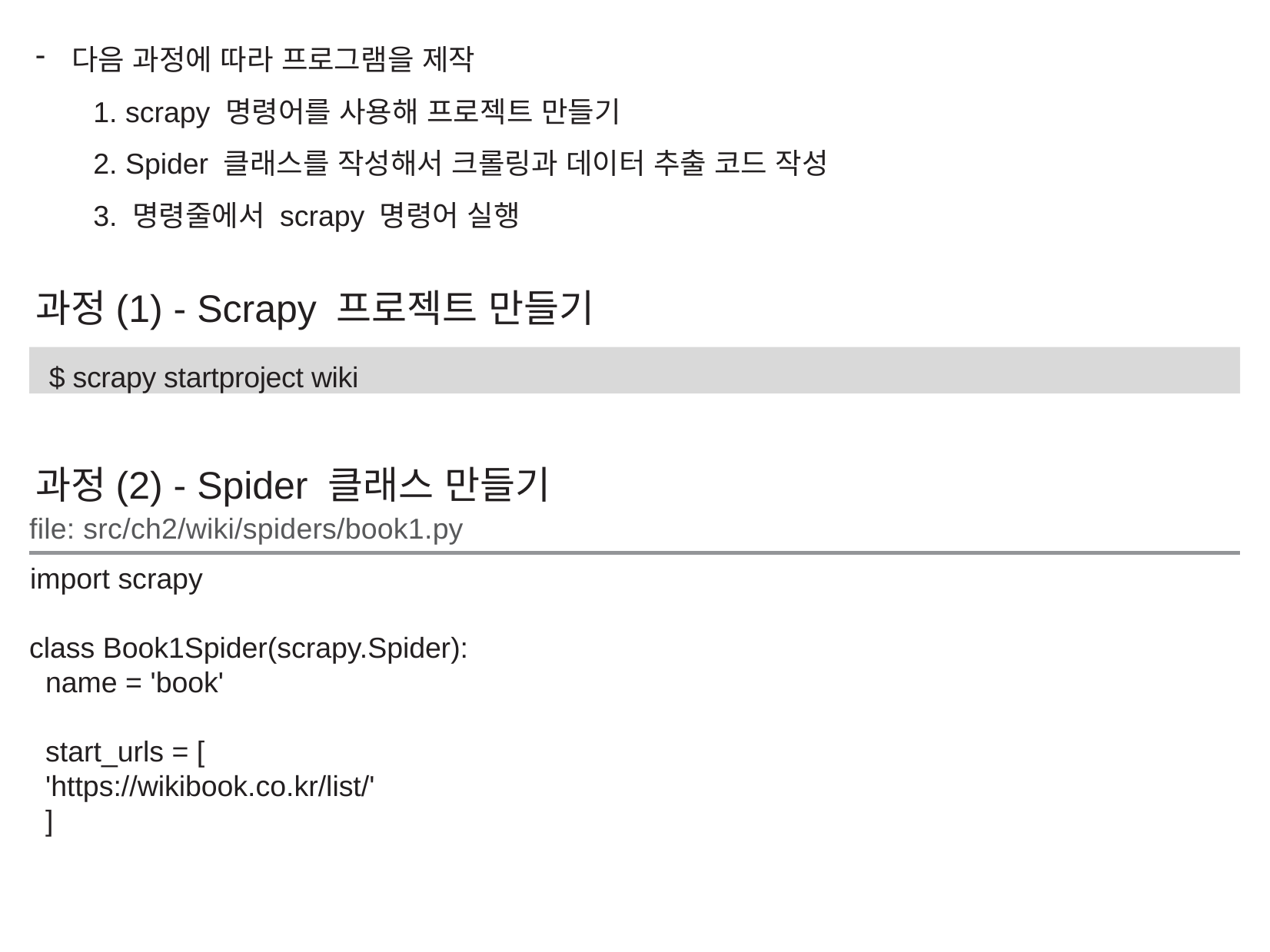

다음 과정에 따라 프로그램을 제작
1. scrapy 명령어를 사용해 프로젝트 만들기
2. Spider 클래스를 작성해서 크롤링과 데이터 추출 코드 작성
3. 명령줄에서 scrapy 명령어 실행
과정(1) - Scrapy 프로젝트 만들기
$ scrapy startproject wiki
과정(2) - Spider 클래스 만들기
file: src/ch2/wiki/spiders/book1.py
import scrapy

class Book1Spider(scrapy.Spider):
  name = 'book'

  start_urls = [
  'https://wikibook.co.kr/list/'
  ]